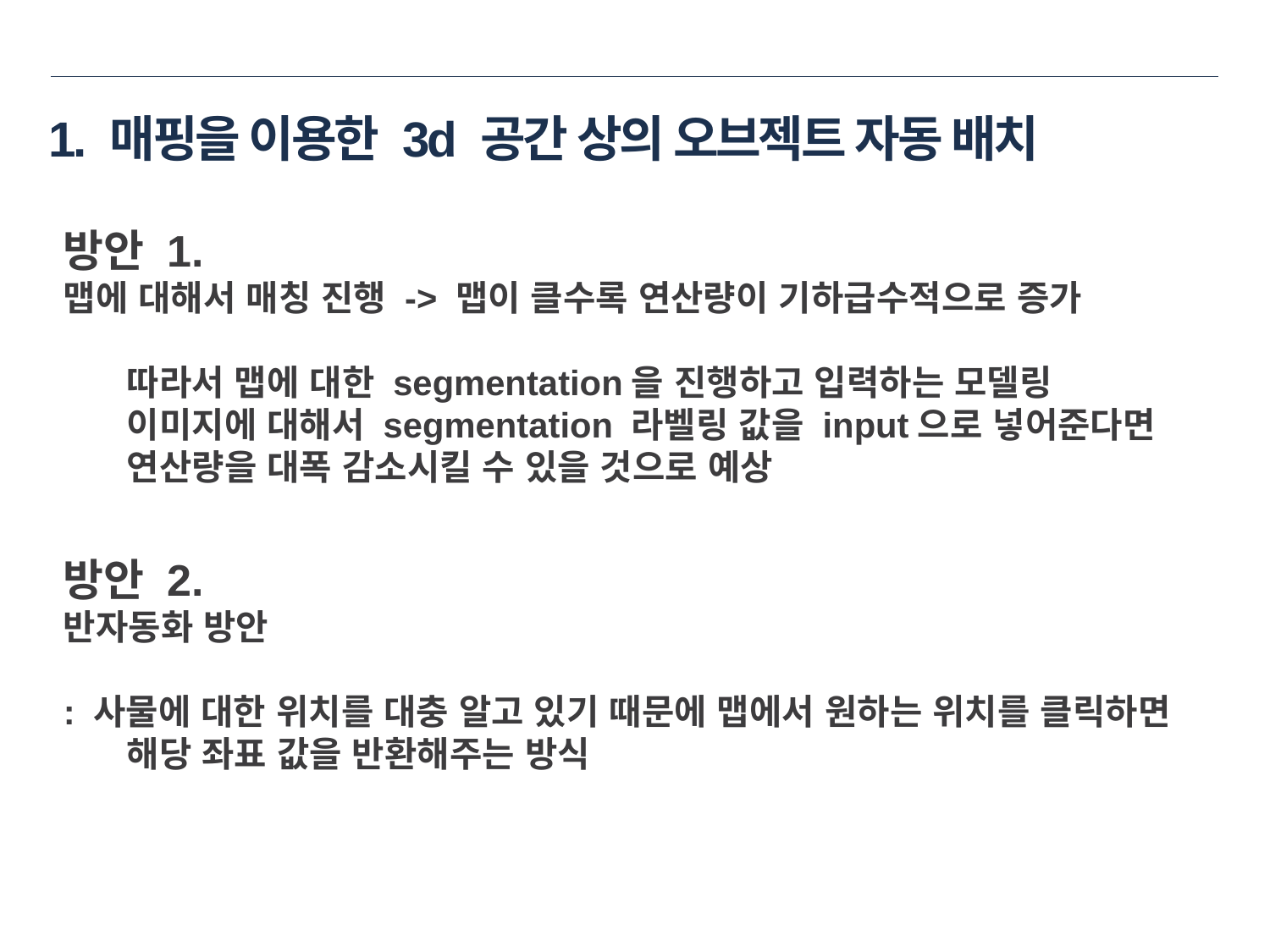

# 1. 매핑을 이용한 3d 공간 상의 오브젝트 자동 배치
방안 1.
맵에 대해서 매칭 진행 -> 맵이 클수록 연산량이 기하급수적으로 증가

	따라서 맵에 대한 segmentation을 진행하고 입력하는 모델링
이미지에 대해서 segmentation 라벨링 값을 input으로 넣어준다면
	연산량을 대폭 감소시킬 수 있을 것으로 예상

방안 2.
반자동화 방안

: 사물에 대한 위치를 대충 알고 있기 때문에 맵에서 원하는 위치를 클릭하면 해당 좌표 값을 반환해주는 방식